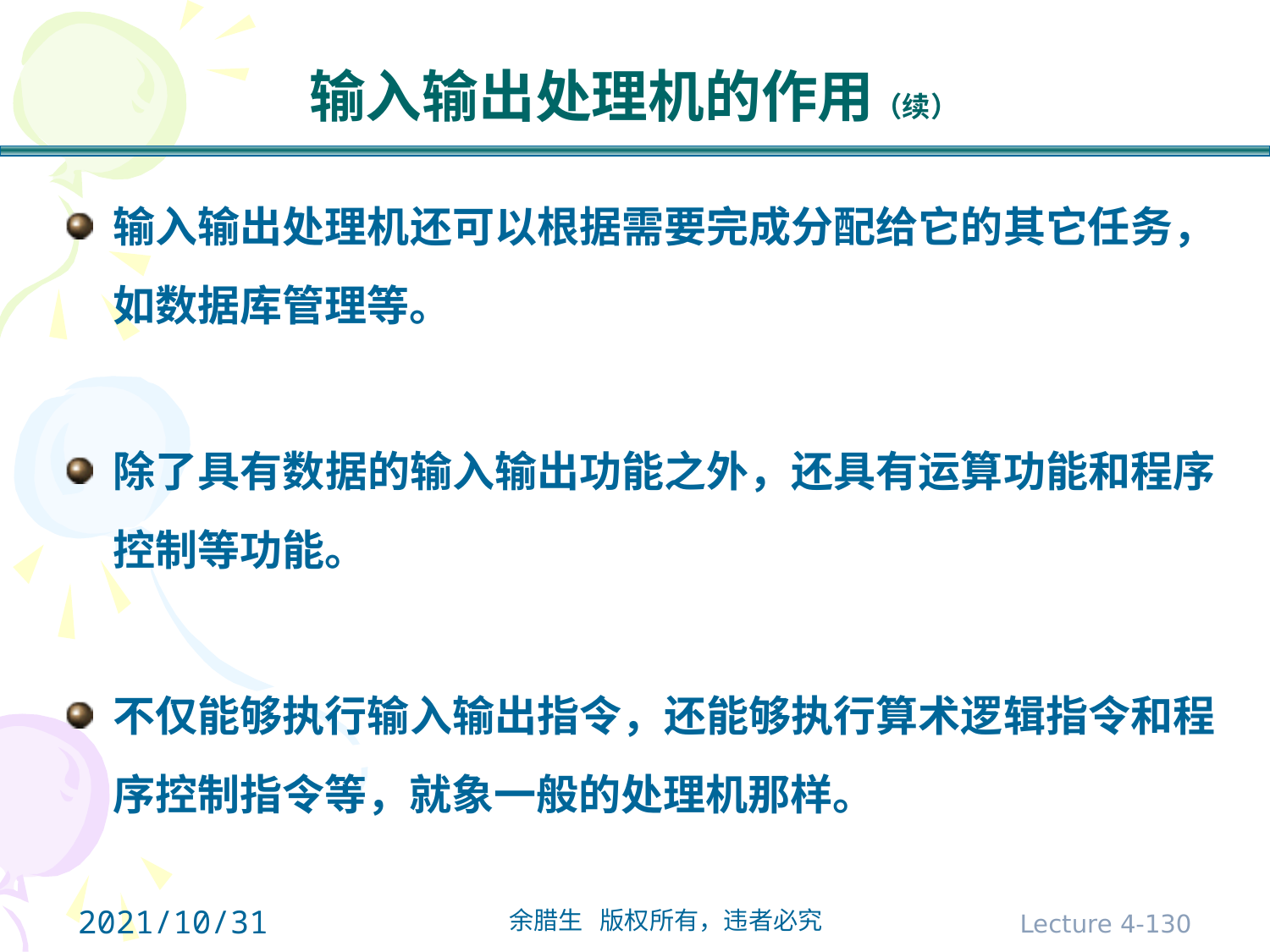

# 输入输出处理机的作用（续）
输入输出处理机还可以根据需要完成分配给它的其它任务，如数据库管理等。

除了具有数据的输入输出功能之外，还具有运算功能和程序控制等功能。

不仅能够执行输入输出指令，还能够执行算术逻辑指令和程序控制指令等，就象一般的处理机那样。
2021/10/31
Lecture 4-130